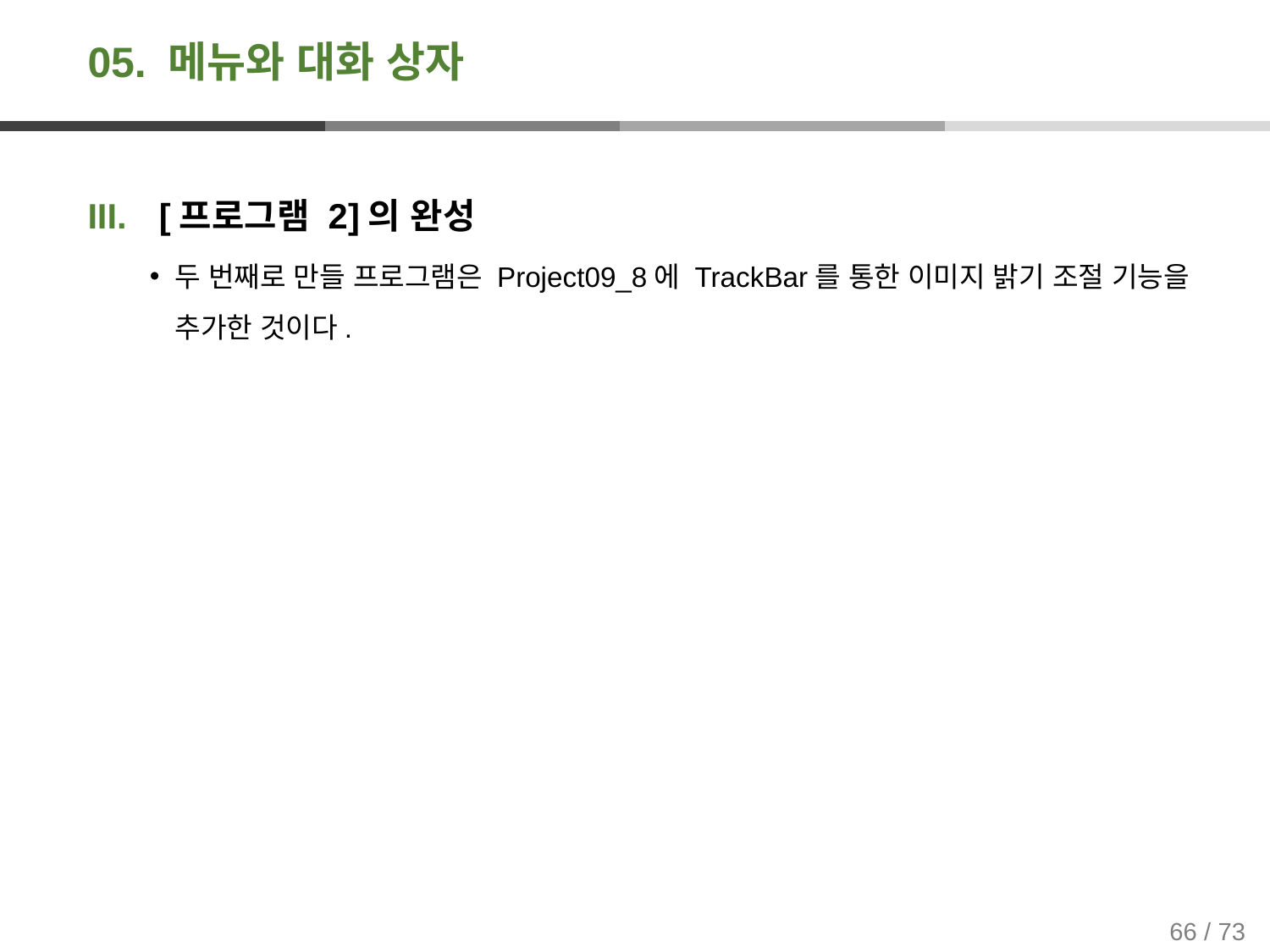

# 05. 메뉴와 대화 상자
[프로그램 2]의 완성
두 번째로 만들 프로그램은 Project09_8에 TrackBar를 통한 이미지 밝기 조절 기능을 추가한 것이다.